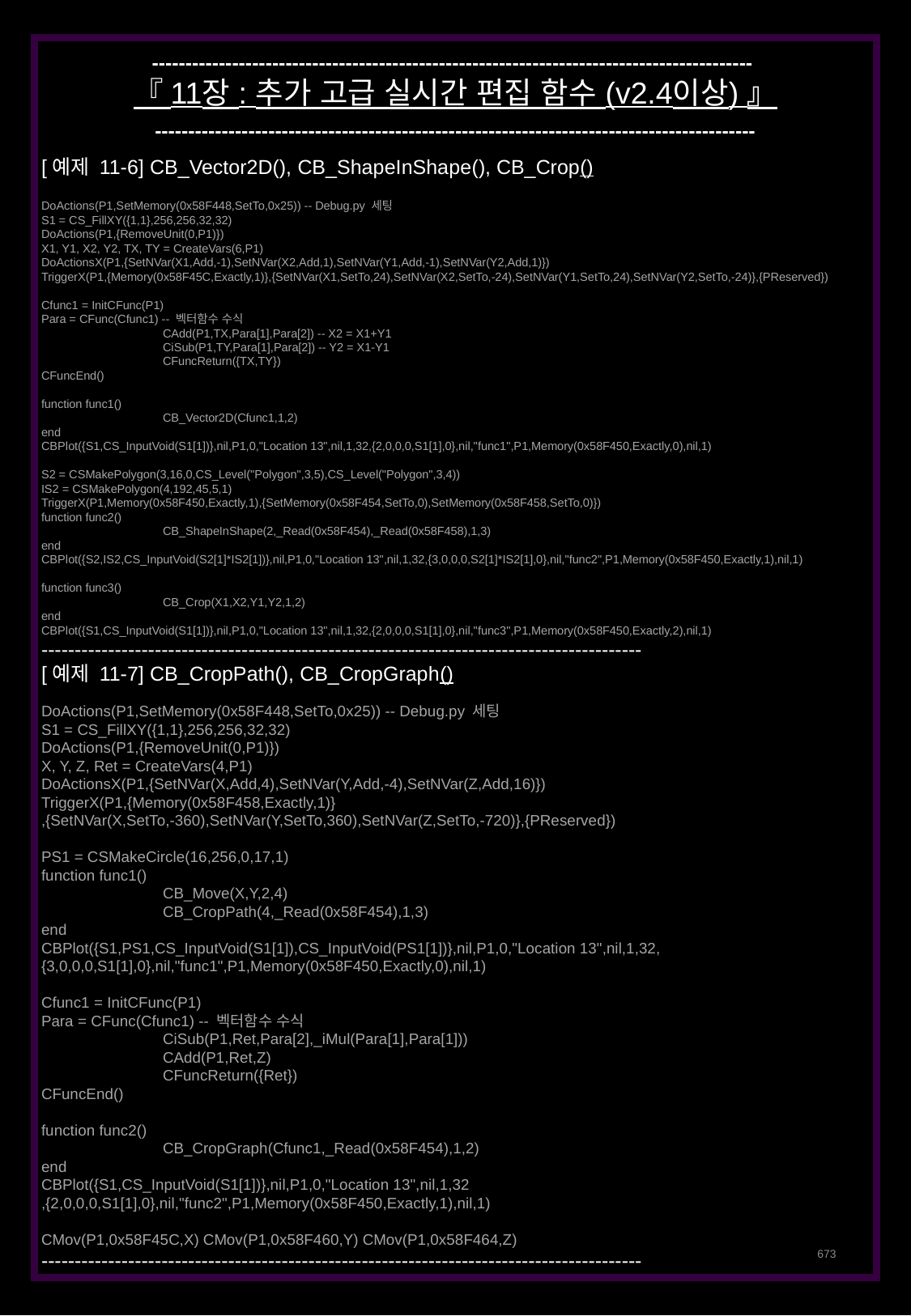

------------------------------------------------------------------------------------------
『 11장 : 추가 고급 실시간 편집 함수 (v2.4이상) 』
------------------------------------------------------------------------------------------
[예제 11-6] CB_Vector2D(), CB_ShapeInShape(), CB_Crop()

DoActions(P1,SetMemory(0x58F448,SetTo,0x25)) -- Debug.py 세팅
S1 = CS_FillXY({1,1},256,256,32,32)
DoActions(P1,{RemoveUnit(0,P1)})
X1, Y1, X2, Y2, TX, TY = CreateVars(6,P1)
DoActionsX(P1,{SetNVar(X1,Add,-1),SetNVar(X2,Add,1),SetNVar(Y1,Add,-1),SetNVar(Y2,Add,1)})
TriggerX(P1,{Memory(0x58F45C,Exactly,1)},{SetNVar(X1,SetTo,24),SetNVar(X2,SetTo,-24),SetNVar(Y1,SetTo,24),SetNVar(Y2,SetTo,-24)},{PReserved})

Cfunc1 = InitCFunc(P1)
Para = CFunc(Cfunc1) -- 벡터함수 수식
	CAdd(P1,TX,Para[1],Para[2]) -- X2 = X1+Y1
	CiSub(P1,TY,Para[1],Para[2]) -- Y2 = X1-Y1
	CFuncReturn({TX,TY})
CFuncEnd()

function func1()
	CB_Vector2D(Cfunc1,1,2)
end
CBPlot({S1,CS_InputVoid(S1[1])},nil,P1,0,"Location 13",nil,1,32,{2,0,0,0,S1[1],0},nil,"func1",P1,Memory(0x58F450,Exactly,0),nil,1)

S2 = CSMakePolygon(3,16,0,CS_Level("Polygon",3,5),CS_Level("Polygon",3,4))
IS2 = CSMakePolygon(4,192,45,5,1)
TriggerX(P1,Memory(0x58F450,Exactly,1),{SetMemory(0x58F454,SetTo,0),SetMemory(0x58F458,SetTo,0)})
function func2()
	CB_ShapeInShape(2,_Read(0x58F454),_Read(0x58F458),1,3)
end
CBPlot({S2,IS2,CS_InputVoid(S2[1]*IS2[1])},nil,P1,0,"Location 13",nil,1,32,{3,0,0,0,S2[1]*IS2[1],0},nil,"func2",P1,Memory(0x58F450,Exactly,1),nil,1)

function func3()
	CB_Crop(X1,X2,Y1,Y2,1,2)
end
CBPlot({S1,CS_InputVoid(S1[1])},nil,P1,0,"Location 13",nil,1,32,{2,0,0,0,S1[1],0},nil,"func3",P1,Memory(0x58F450,Exactly,2),nil,1)
------------------------------------------------------------------------------------------
[예제 11-7] CB_CropPath(), CB_CropGraph()

DoActions(P1,SetMemory(0x58F448,SetTo,0x25)) -- Debug.py 세팅
S1 = CS_FillXY({1,1},256,256,32,32)
DoActions(P1,{RemoveUnit(0,P1)})
X, Y, Z, Ret = CreateVars(4,P1)
DoActionsX(P1,{SetNVar(X,Add,4),SetNVar(Y,Add,-4),SetNVar(Z,Add,16)})
TriggerX(P1,{Memory(0x58F458,Exactly,1)}
,{SetNVar(X,SetTo,-360),SetNVar(Y,SetTo,360),SetNVar(Z,SetTo,-720)},{PReserved})

PS1 = CSMakeCircle(16,256,0,17,1)
function func1()
	CB_Move(X,Y,2,4)
	CB_CropPath(4,_Read(0x58F454),1,3)
end
CBPlot({S1,PS1,CS_InputVoid(S1[1]),CS_InputVoid(PS1[1])},nil,P1,0,"Location 13",nil,1,32,
{3,0,0,0,S1[1],0},nil,"func1",P1,Memory(0x58F450,Exactly,0),nil,1)

Cfunc1 = InitCFunc(P1)
Para = CFunc(Cfunc1) -- 벡터함수 수식
	CiSub(P1,Ret,Para[2],_iMul(Para[1],Para[1]))
	CAdd(P1,Ret,Z)
	CFuncReturn({Ret})
CFuncEnd()

function func2()
	CB_CropGraph(Cfunc1,_Read(0x58F454),1,2)
end
CBPlot({S1,CS_InputVoid(S1[1])},nil,P1,0,"Location 13",nil,1,32
,{2,0,0,0,S1[1],0},nil,"func2",P1,Memory(0x58F450,Exactly,1),nil,1)

CMov(P1,0x58F45C,X) CMov(P1,0x58F460,Y) CMov(P1,0x58F464,Z)
------------------------------------------------------------------------------------------

673